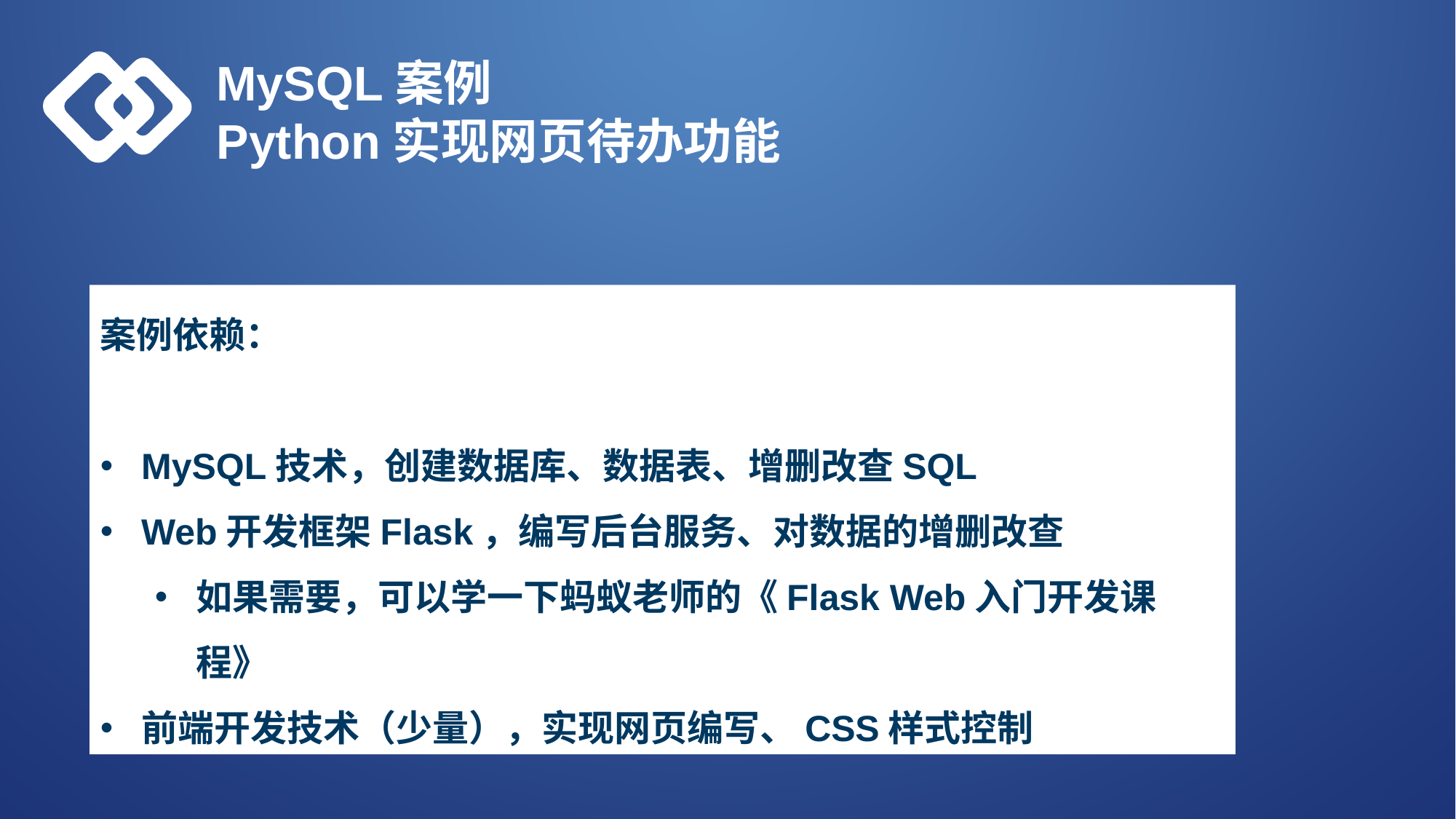

MySQL案例
Python实现网页待办功能

案例依赖：

MySQL技术，创建数据库、数据表、增删改查SQL
Web开发框架Flask，编写后台服务、对数据的增删改查
如果需要，可以学一下蚂蚁老师的《Flask Web入门开发课程》
前端开发技术（少量），实现网页编写、CSS样式控制